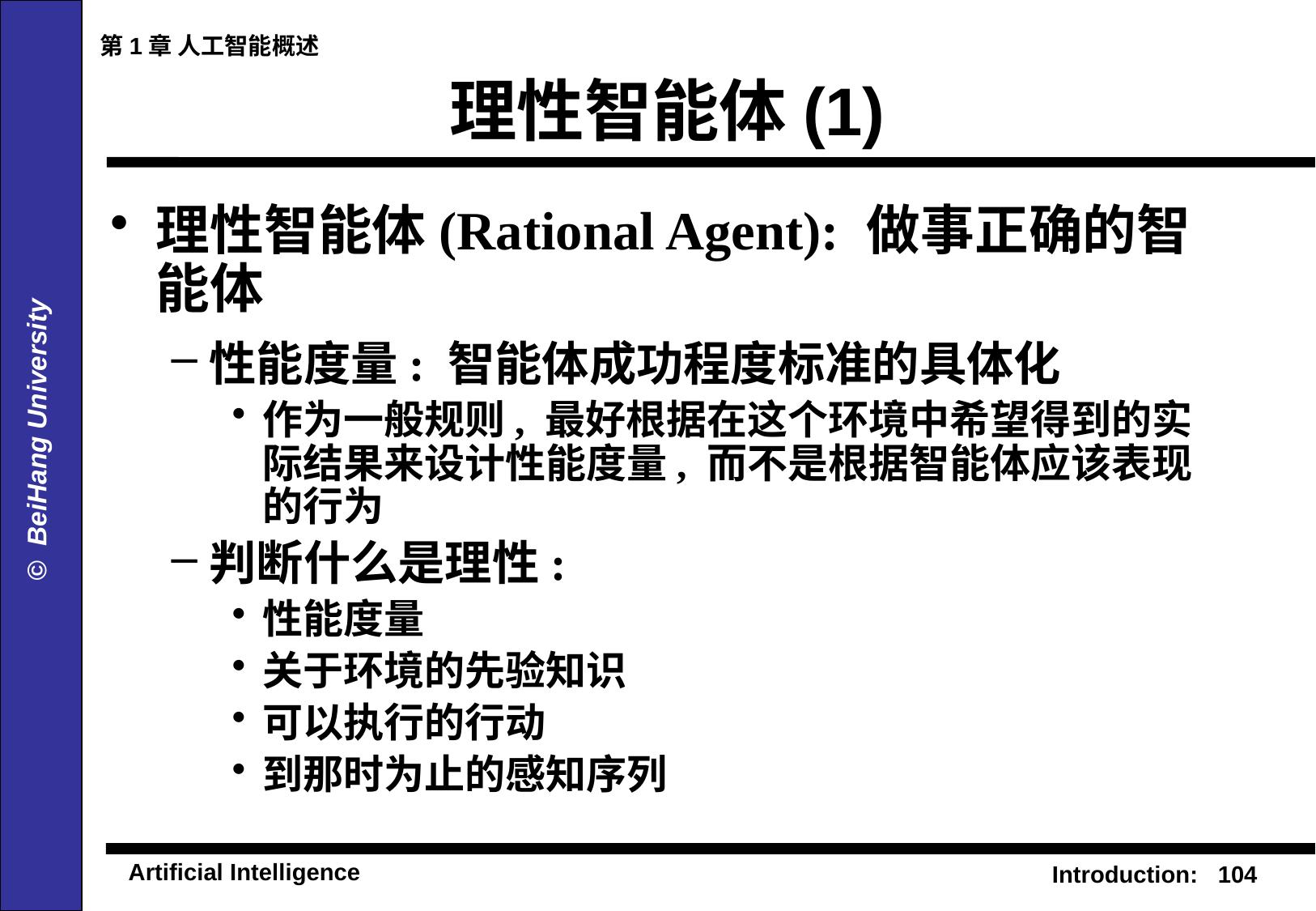

第1章 人工智能概述
# 理性智能体(1)
理性智能体(Rational Agent): 做事正确的智能体
性能度量: 智能体成功程度标准的具体化
作为一般规则, 最好根据在这个环境中希望得到的实际结果来设计性能度量, 而不是根据智能体应该表现的行为
判断什么是理性:
性能度量
关于环境的先验知识
可以执行的行动
到那时为止的感知序列